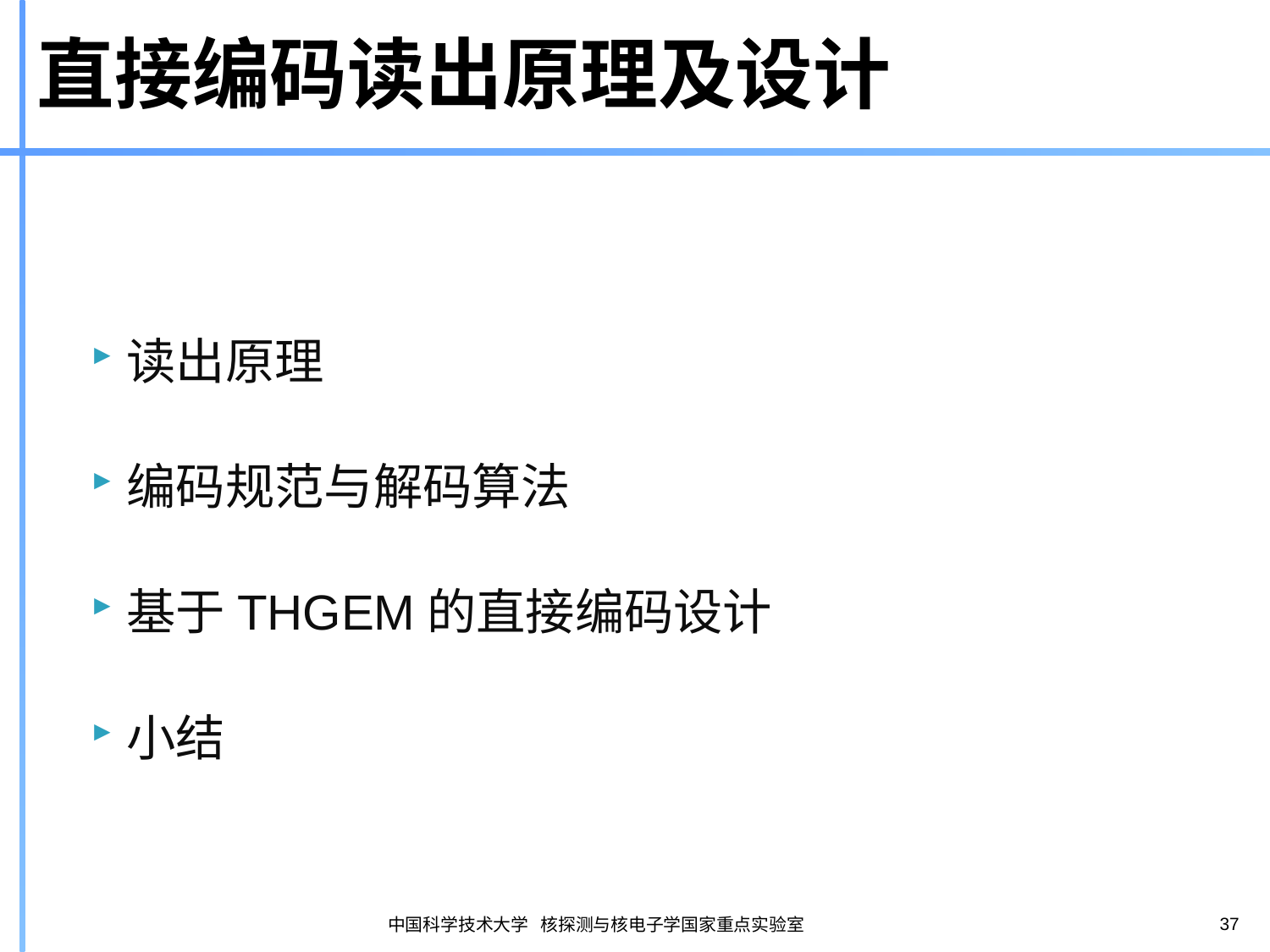

# 直接编码读出原理及设计
读出原理
编码规范与解码算法
基于THGEM的直接编码设计
小结
37
中国科学技术大学   核探测与核电子学国家重点实验室